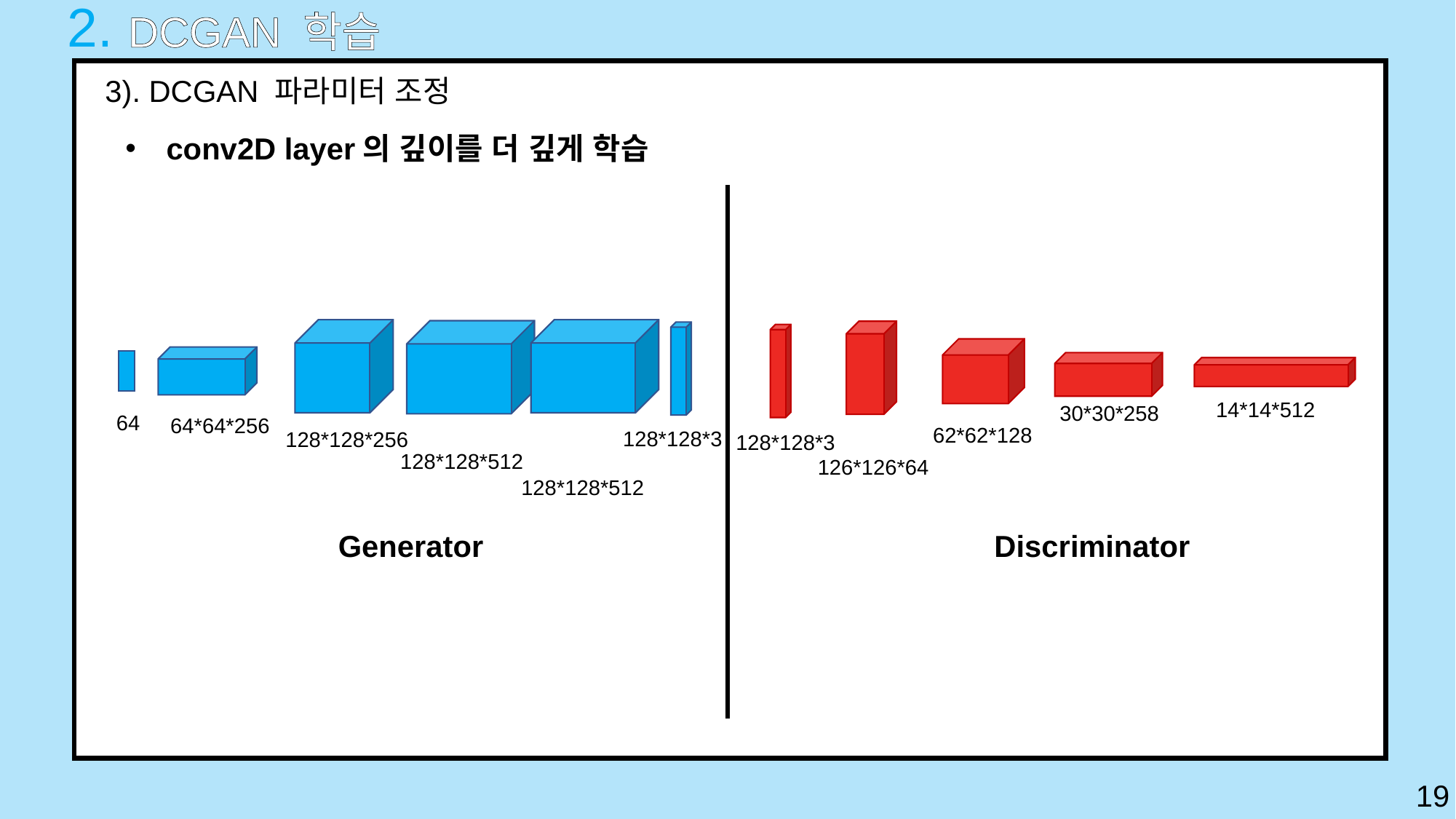

2. DCGAN 학습
3). DCGAN 파라미터 조정
conv2D layer의 깊이를 더 깊게 학습

14*14*512
30*30*258
64
64*64*256
62*62*128
128*128*3
128*128*256
128*128*3
128*128*512
126*126*64
128*128*512
Generator
Discriminator
19